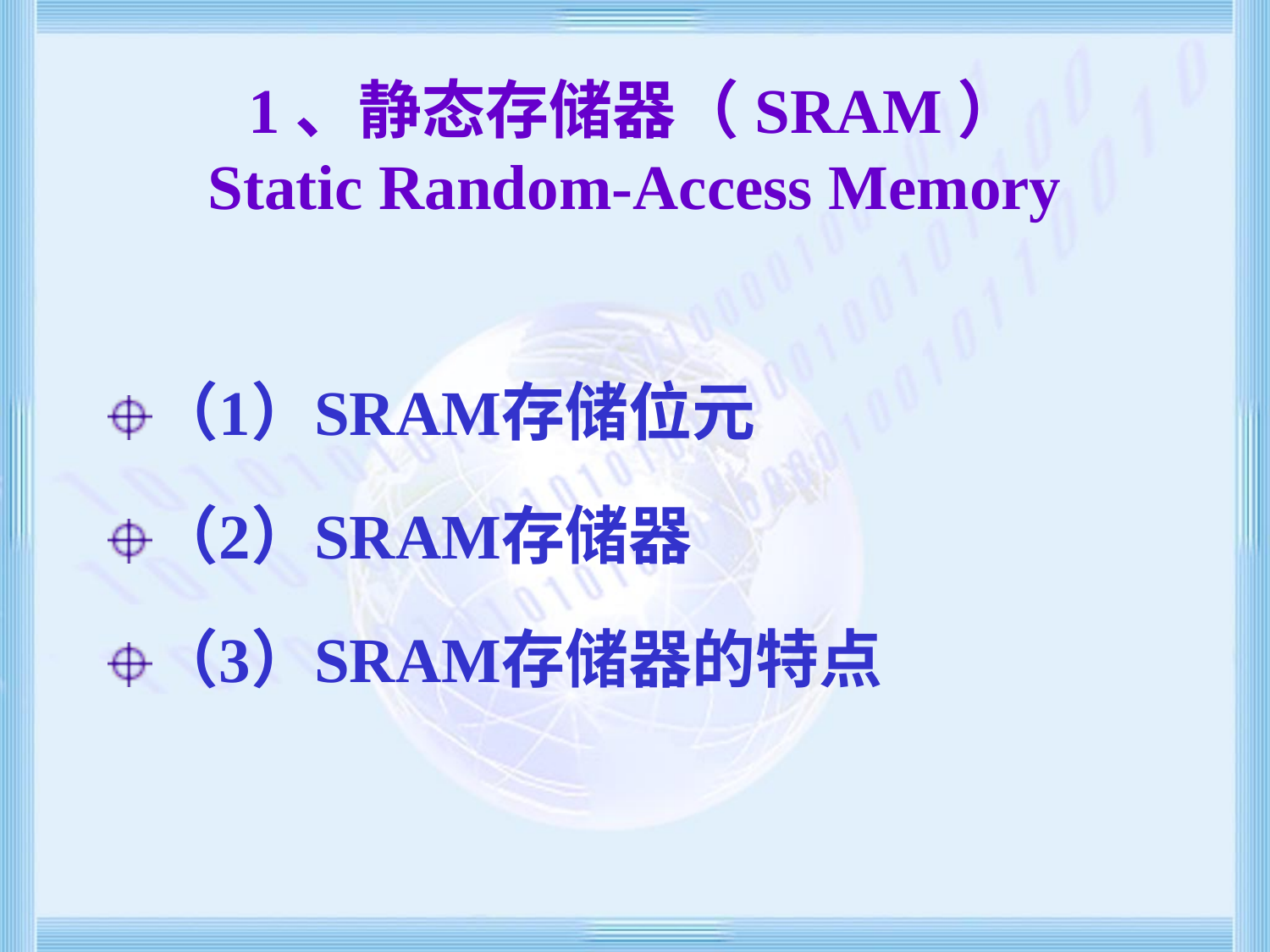

# 1、静态存储器（SRAM） Static Random-Access Memory
（1）SRAM存储位元
（2）SRAM存储器
（3）SRAM存储器的特点

23